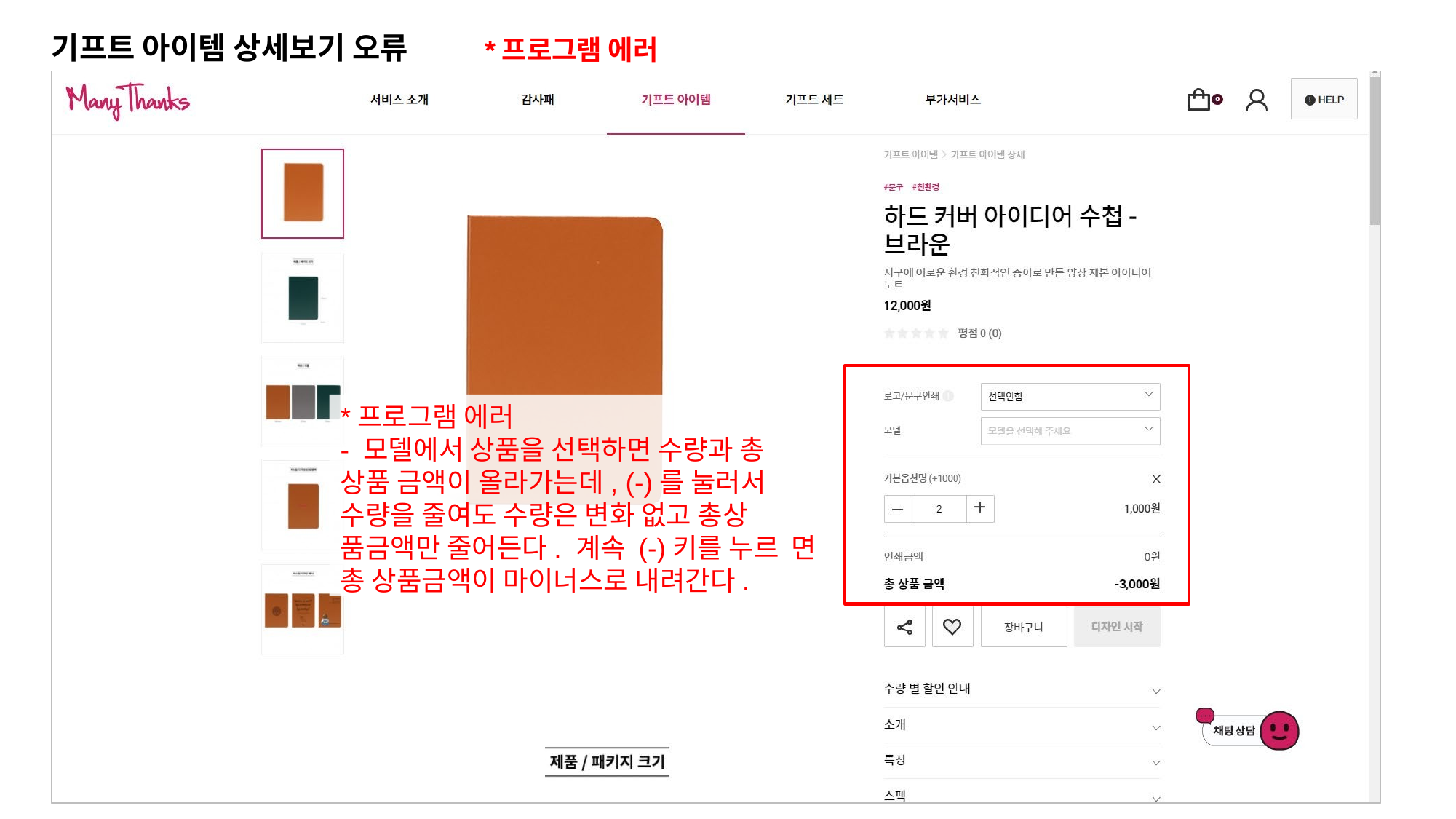

# 기프트 아이템 상세보기 오류
*프로그램 에러

*프로그램 에러
- 모델에서 상품을 선택하면 수량과 총  상품 금액이 올라가는데, (-)를 눌러서  수량을 줄여도 수량은 변화 없고 총상  품금액만 줄어든다. 계속 (-)키를 누르  면 총 상품금액이 마이너스로 내려간다.